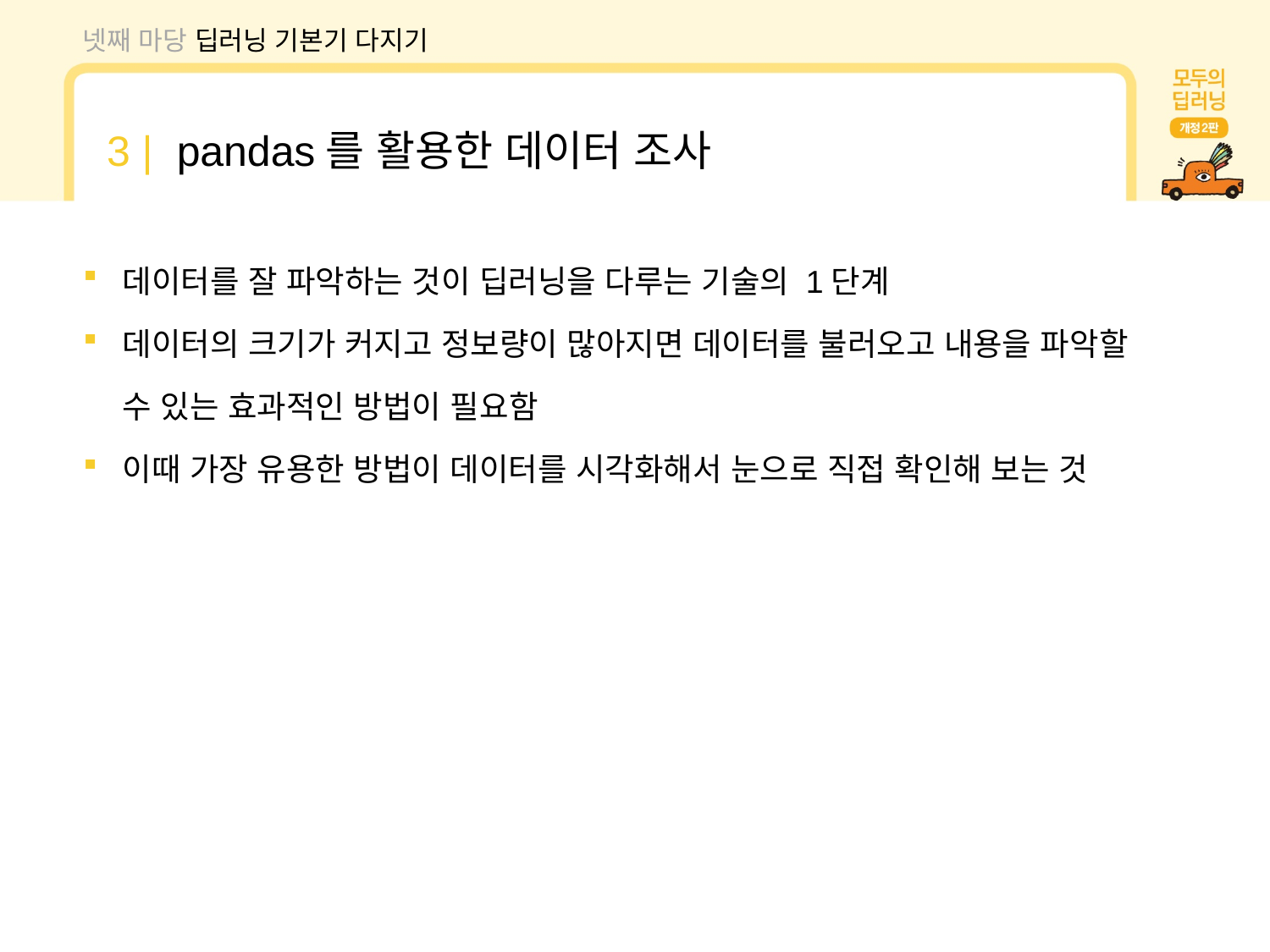

넷째 마당 딥러닝 기본기 다지기
3 |  pandas를 활용한 데이터 조사
데이터를 잘 파악하는 것이 딥러닝을 다루는 기술의 1단계
데이터의 크기가 커지고 정보량이 많아지면 데이터를 불러오고 내용을 파악할 수 있는 효과적인 방법이 필요함
이때 가장 유용한 방법이 데이터를 시각화해서 눈으로 직접 확인해 보는 것